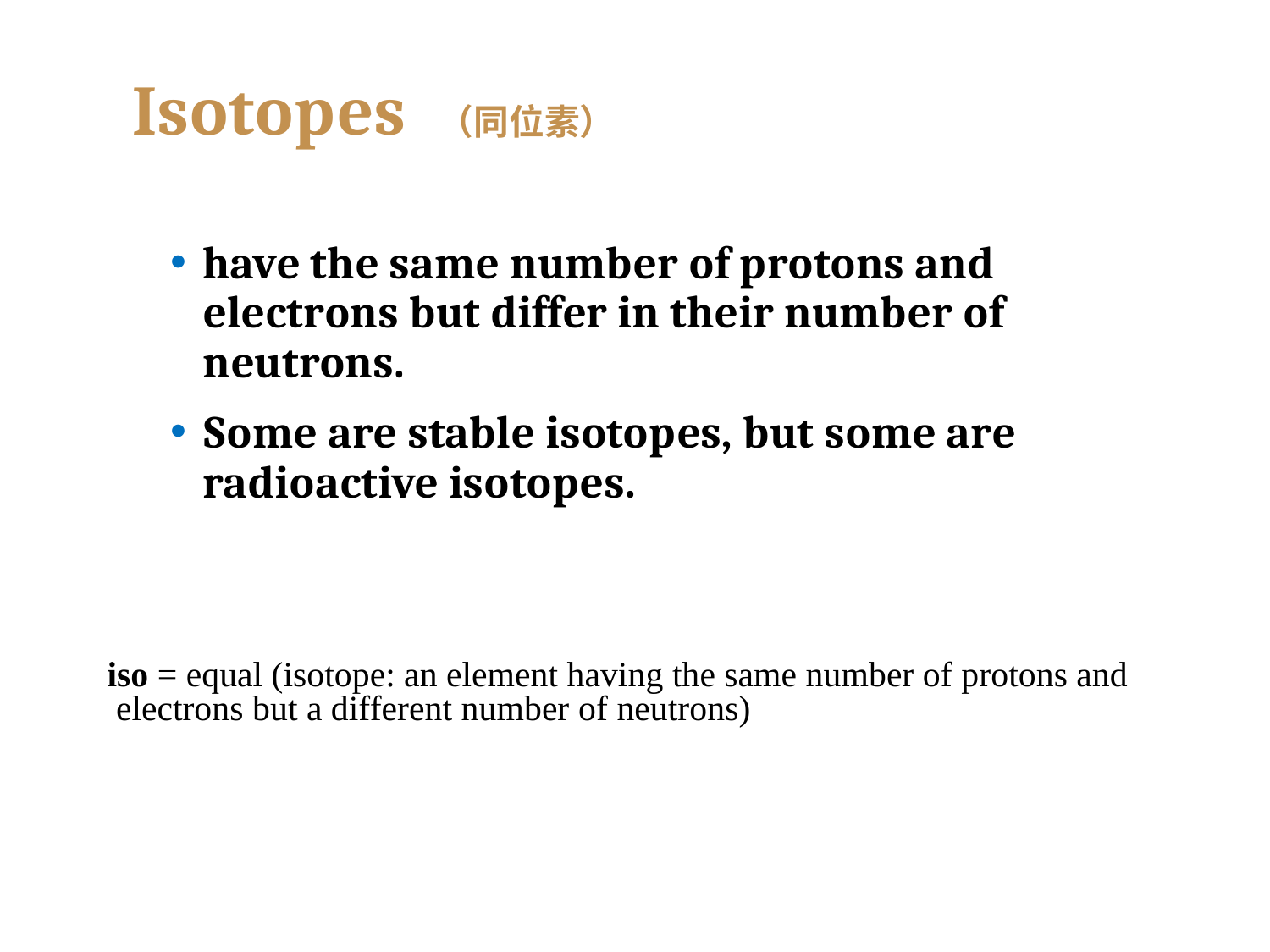

# Isotopes （同位素）
have the same number of protons and electrons but differ in their number of neutrons.
Some are stable isotopes, but some are radioactive isotopes.

iso = equal (isotope: an element having the same number of protons and
 electrons but a different number of neutrons)